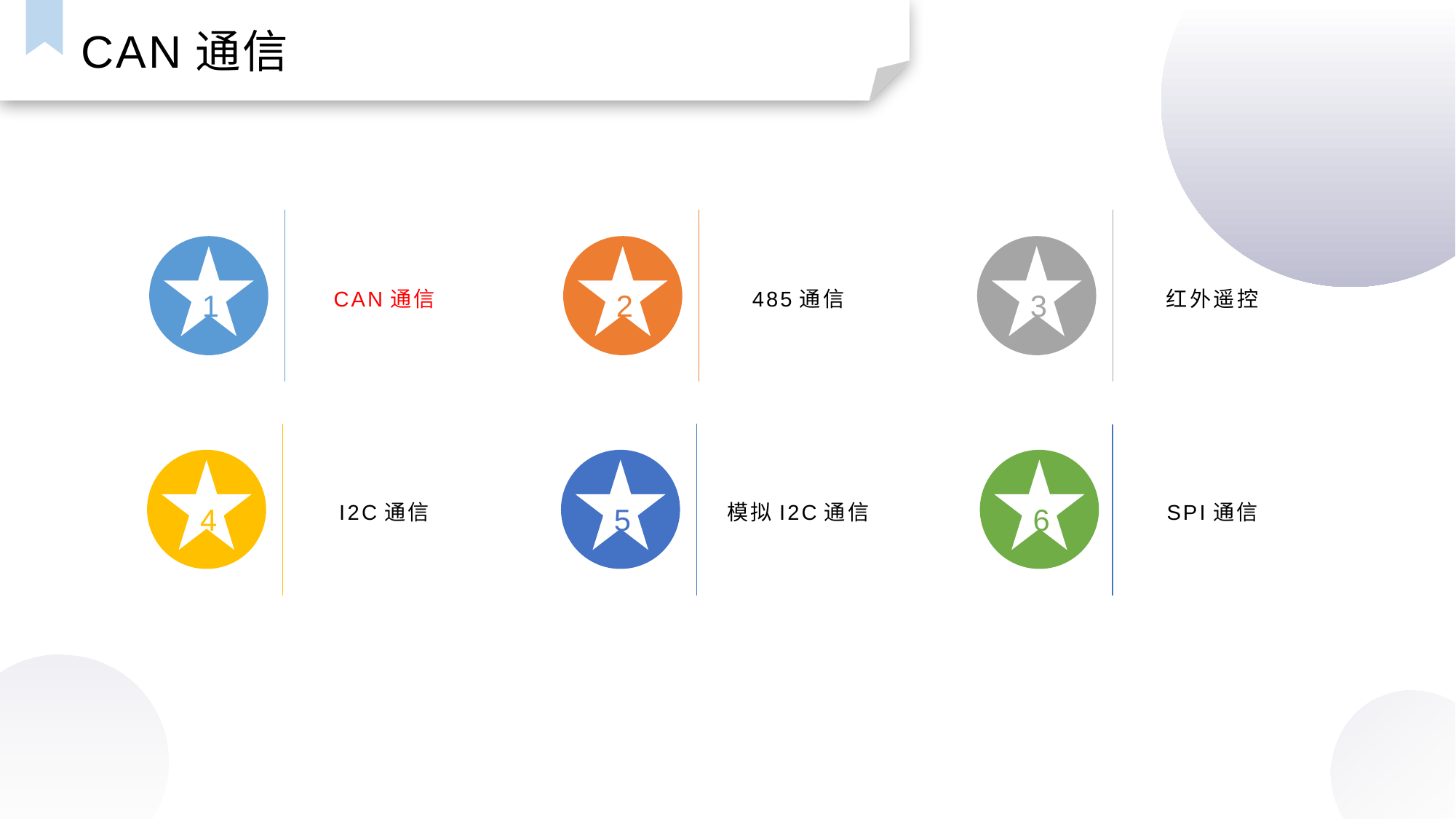

CAN通信
CAN通信
485通信
红外遥控

1
2
3
SPI通信
I2C通信
模拟I2C通信

4
5
6